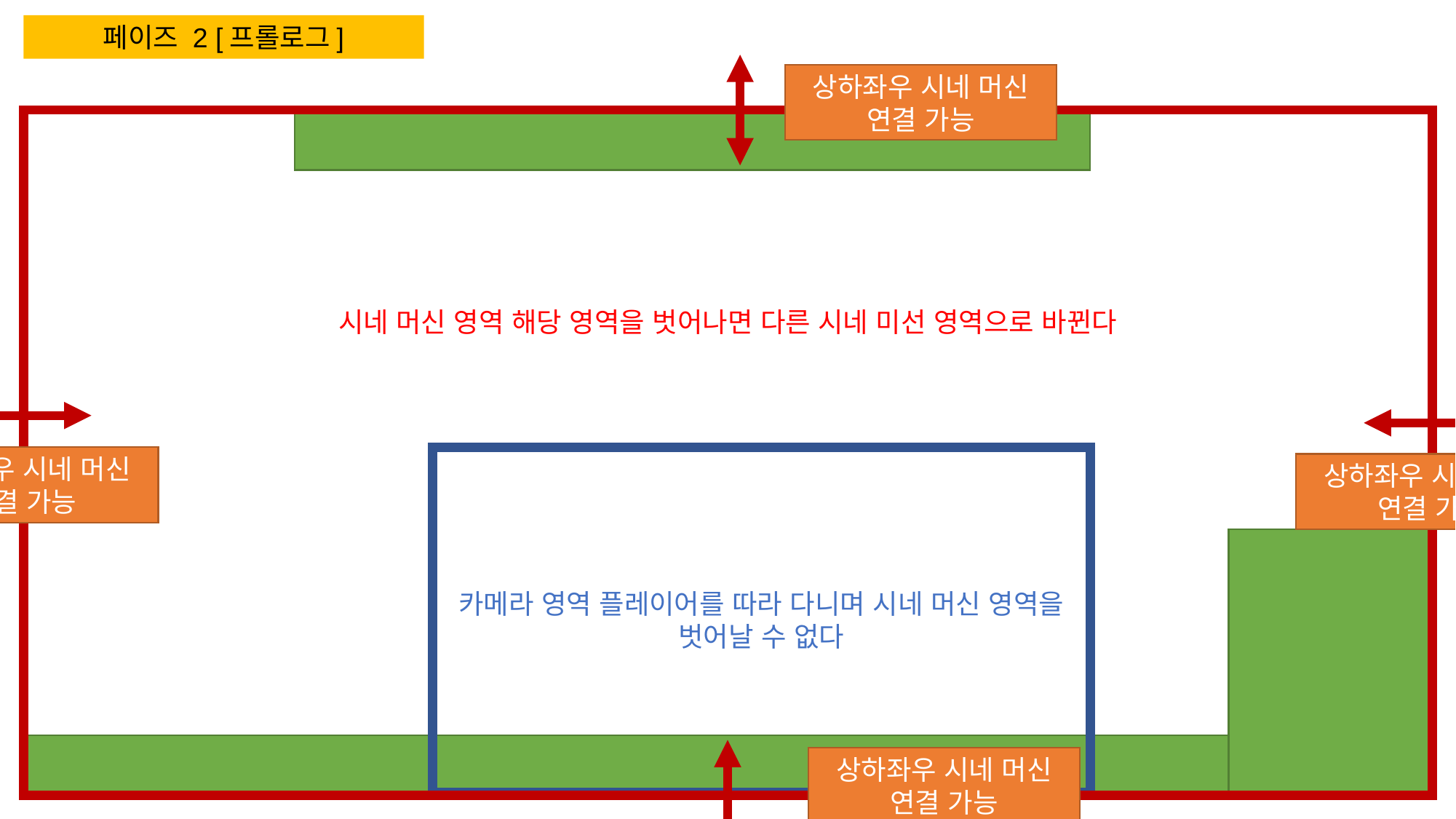

페이즈 2 [프롤로그]
상하좌우 시네 머신 연결 가능
시네 머신 영역 해당 영역을 벗어나면 다른 시네 미선 영역으로 바뀐다

상하좌우 시네 머신 연결 가능
카메라 영역 플레이어를 따라 다니며 시네 머신 영역을 벗어날 수 없다
상하좌우 시네 머신 연결 가능

상하좌우 시네 머신 연결 가능